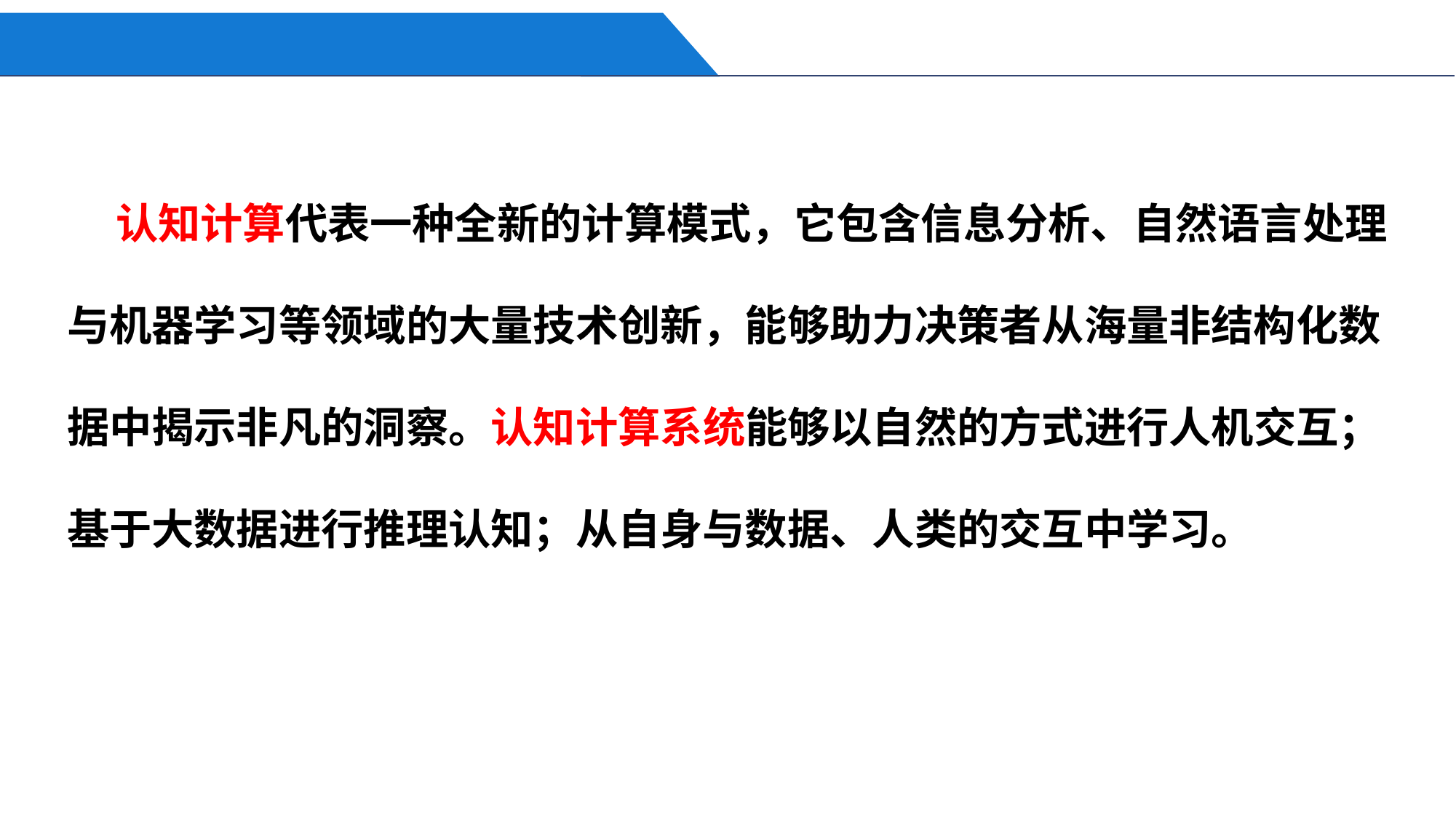

认知计算代表一种全新的计算模式，它包含信息分析、自然语言处理与机器学习等领域的大量技术创新，能够助力决策者从海量非结构化数据中揭示非凡的洞察。认知计算系统能够以自然的方式进行人机交互；基于大数据进行推理认知；从自身与数据、人类的交互中学习。